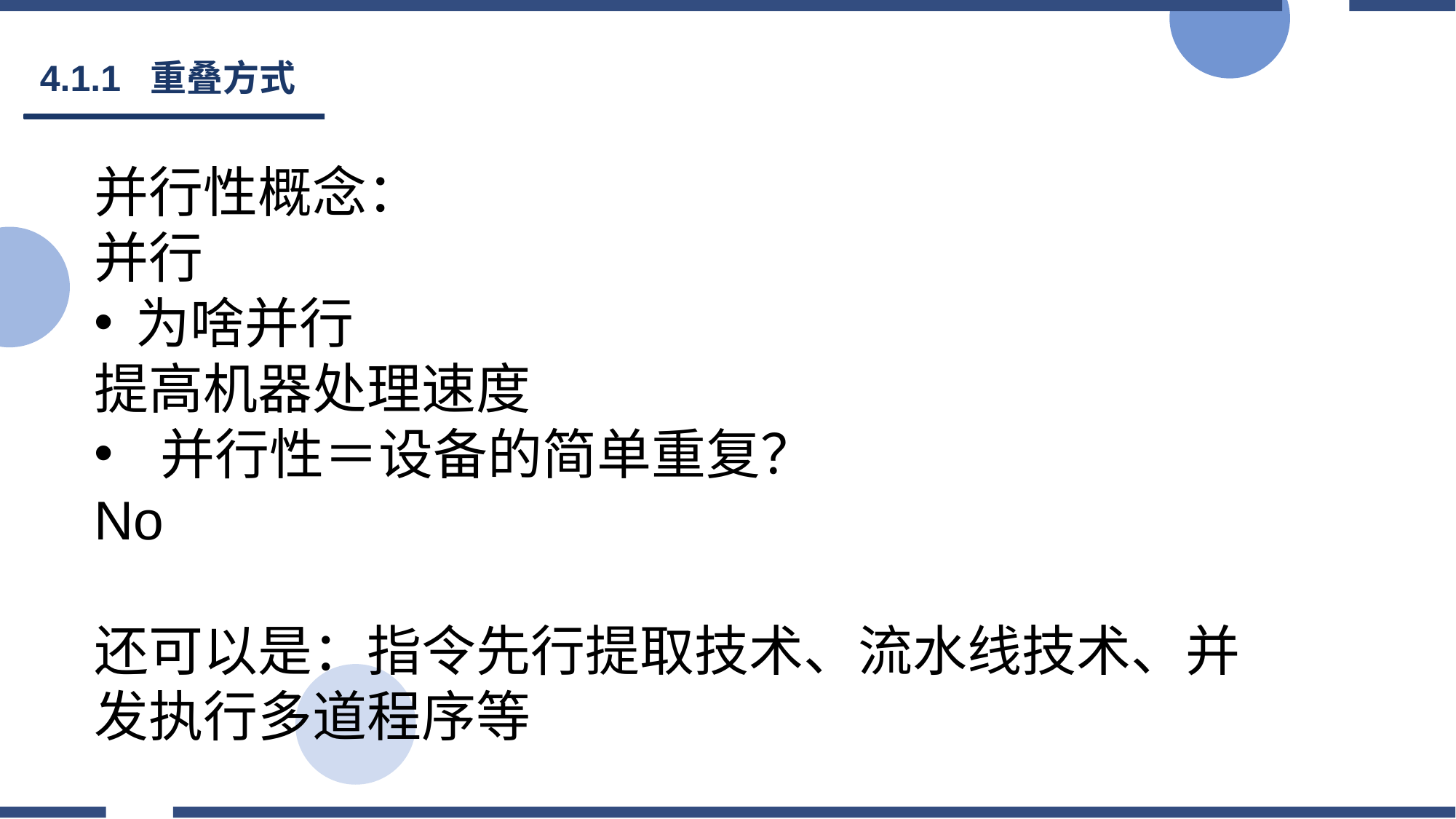

# 4.1.1  重叠方式
并行性概念：
并行
为啥并行
提高机器处理速度
 并行性＝设备的简单重复？
No

还可以是：指令先行提取技术、流水线技术、并发执行多道程序等